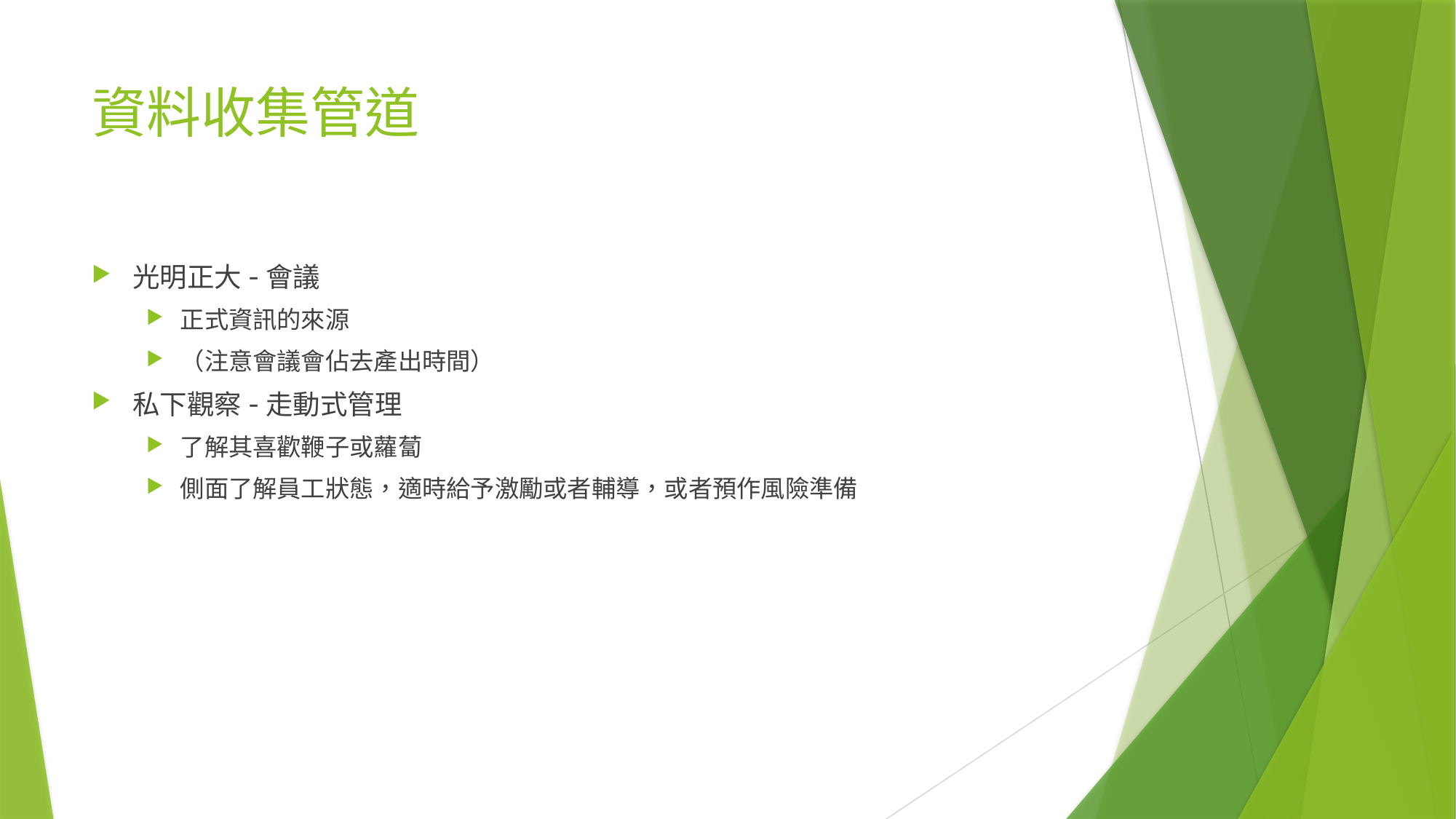

# 資料收集管道
光明正大-會議
正式資訊的來源
（注意會議會佔去產出時間）
私下觀察-走動式管理
了解其喜歡鞭子或蘿蔔
側面了解員工狀態，適時給予激勵或者輔導，或者預作風險準備